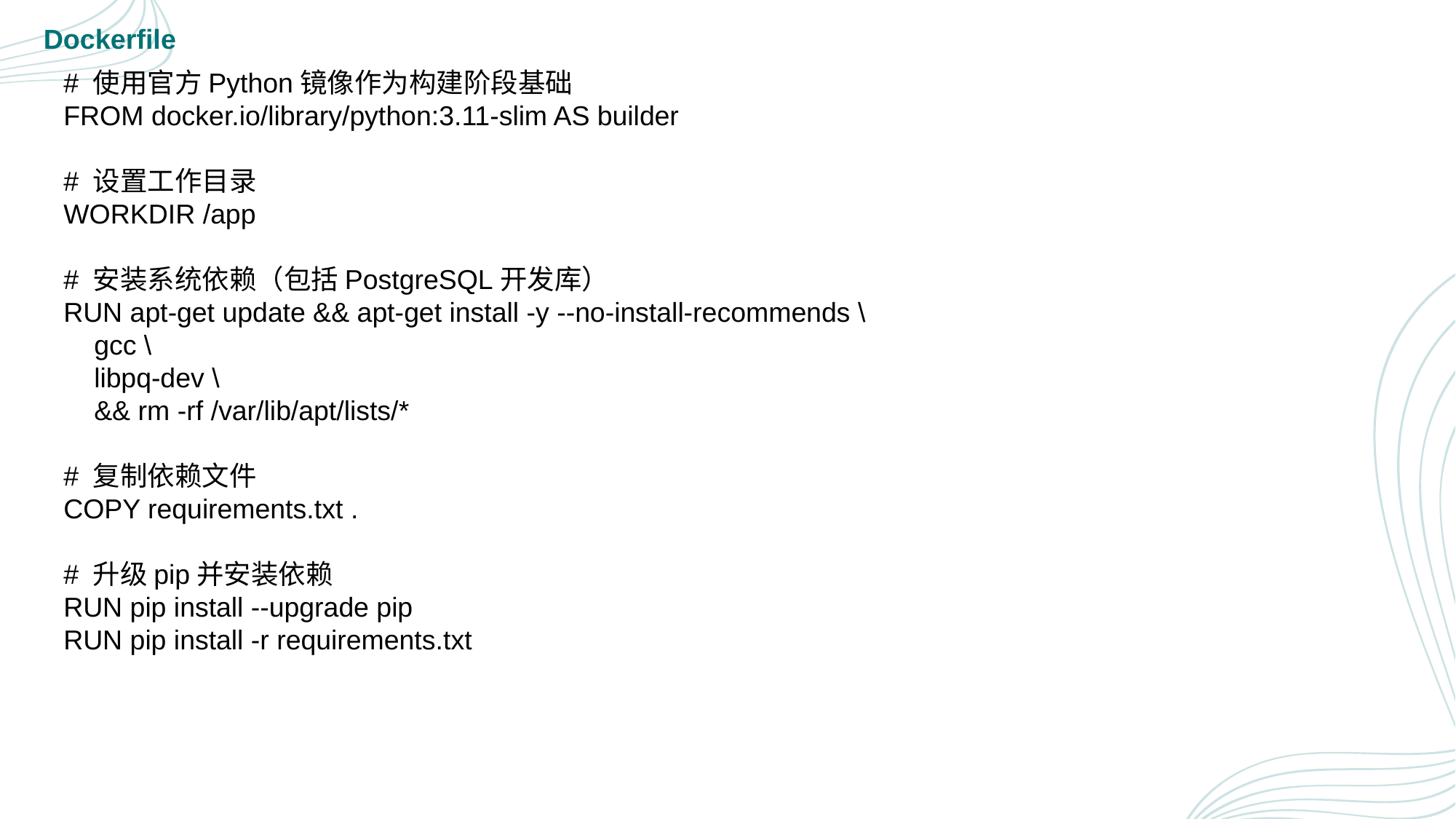

Dockerfile
# 使用官方Python镜像作为构建阶段基础
FROM docker.io/library/python:3.11-slim AS builder

# 设置工作目录
WORKDIR /app

# 安装系统依赖（包括PostgreSQL开发库）
RUN apt-get update && apt-get install -y --no-install-recommends \
    gcc \
    libpq-dev \
    && rm -rf /var/lib/apt/lists/*

# 复制依赖文件
COPY requirements.txt .

# 升级pip并安装依赖
RUN pip install --upgrade pip
RUN pip install -r requirements.txt